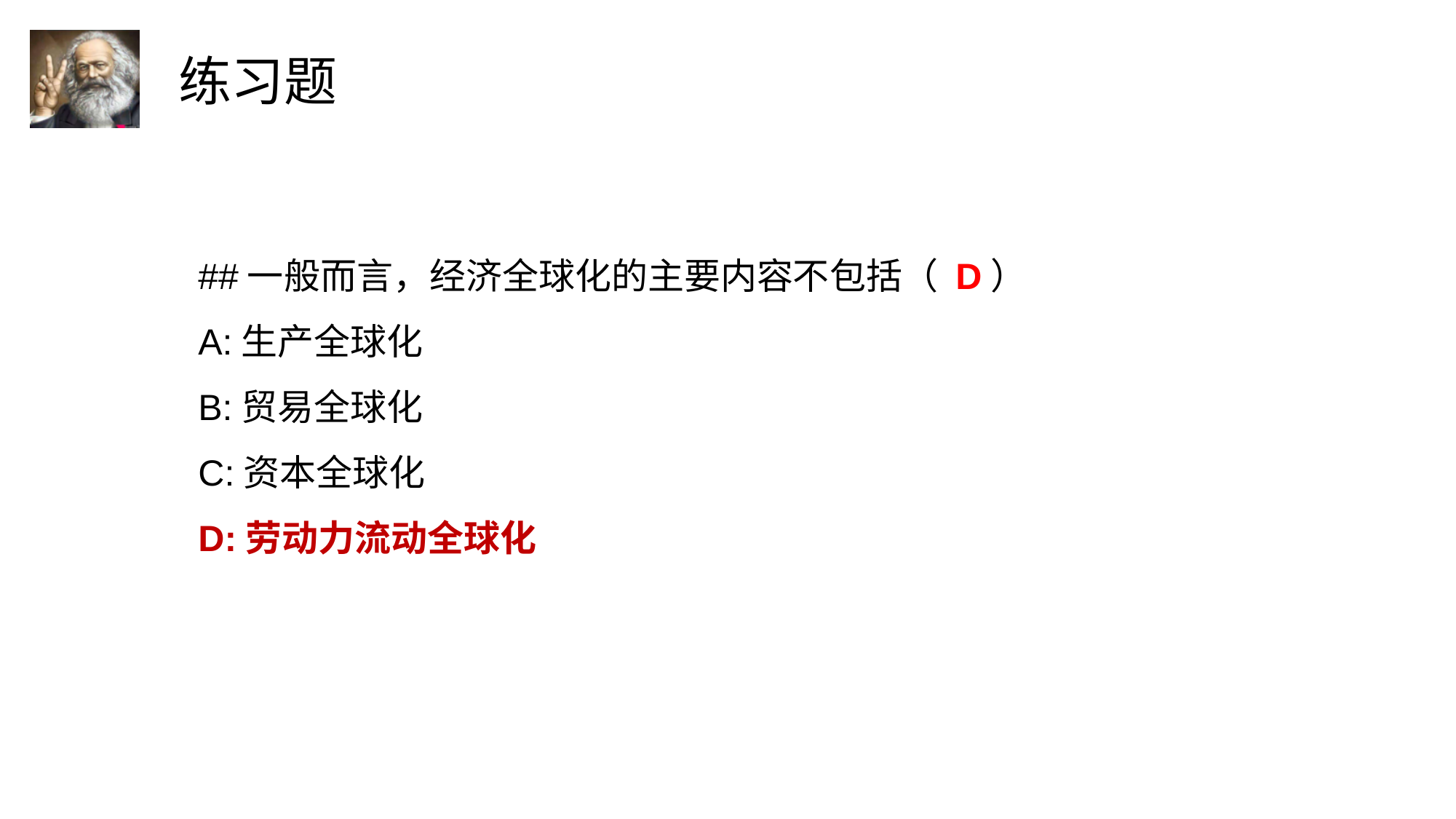

##一般而言，经济全球化的主要内容不包括（ D）
A:生产全球化
B:贸易全球化
C:资本全球化
D:劳动力流动全球化